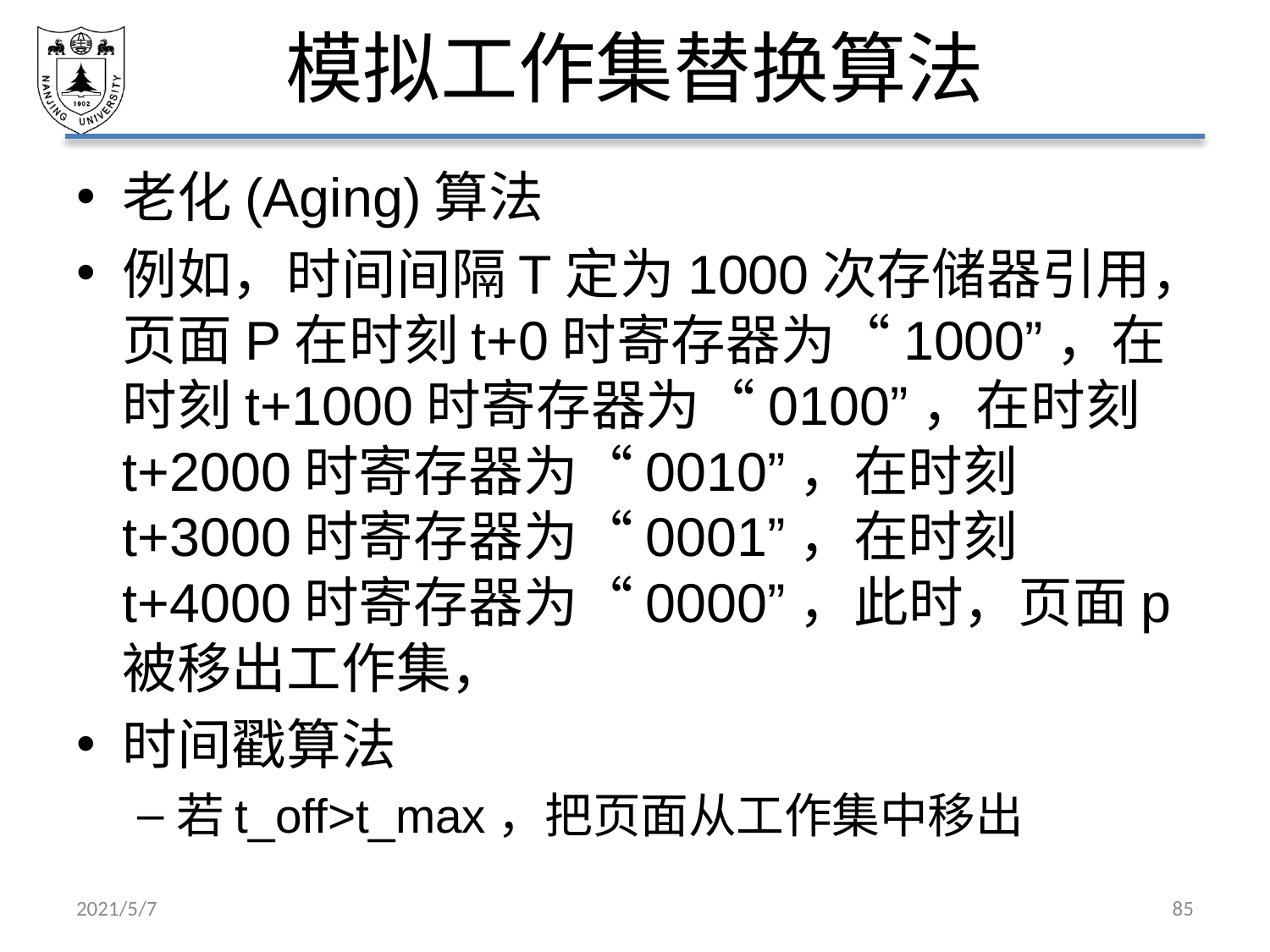

# 模拟工作集替换算法
老化(Aging)算法
例如，时间间隔T定为1000次存储器引用，页面P在时刻t+0时寄存器为“1000”，在时刻t+1000时寄存器为“0100”，在时刻t+2000时寄存器为“0010”，在时刻t+3000时寄存器为“0001”，在时刻t+4000时寄存器为“0000”，此时，页面p被移出工作集，
时间戳算法
若t_off>t_max，把页面从工作集中移出

2021/5/7
85